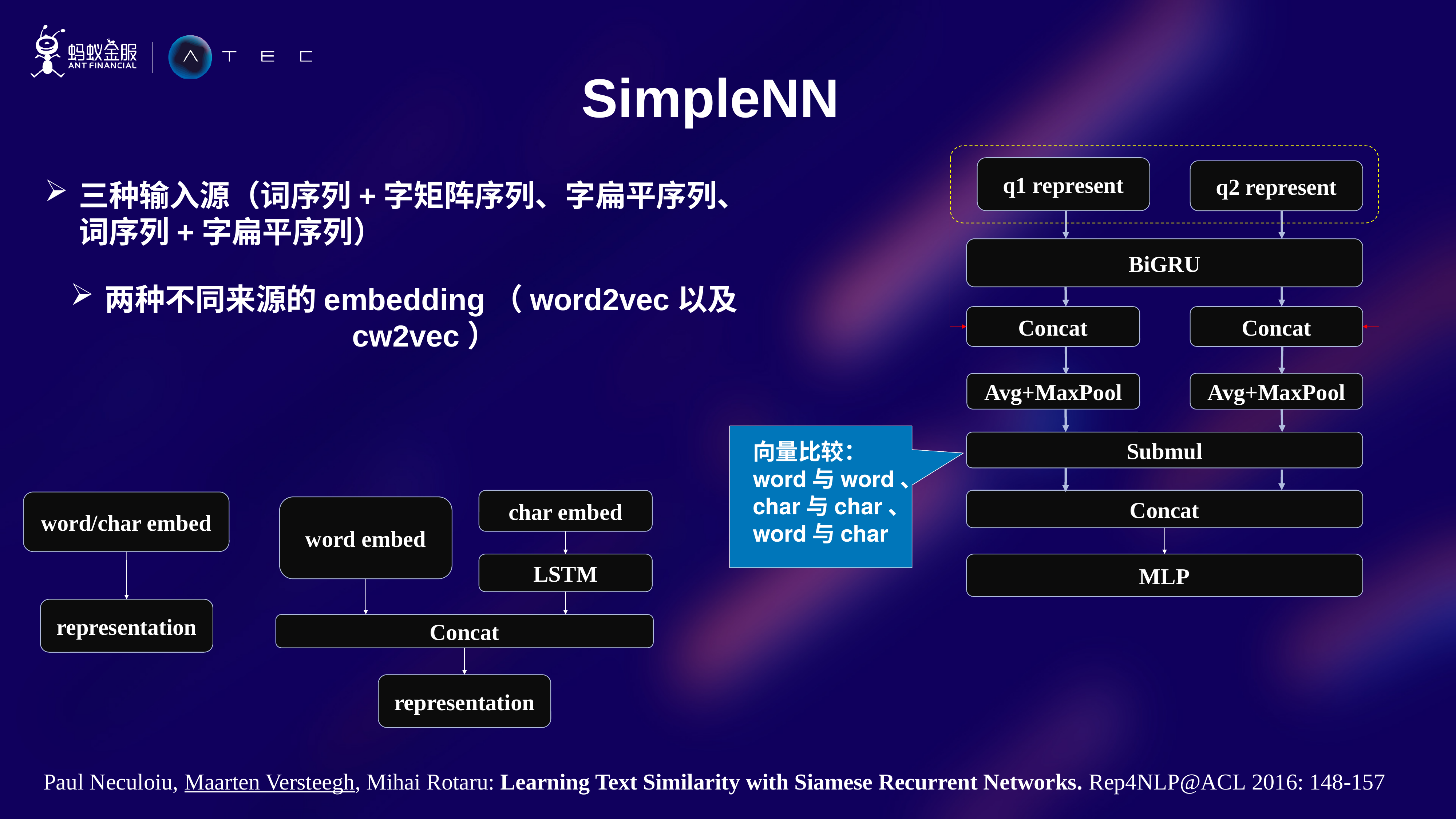

SimpleNN

三种输入源（词序列+字矩阵序列、字扁平序列、词序列+字扁平序列）

q1 represent
q2 represent
BiGRU
Concat
Concat
Avg+MaxPool
Avg+MaxPool
Submul
Concat
MLP
两种不同来源的embedding（word2vec以及cw2vec）

向量比较：
word与word、
char与char、
word与char
char embed
word embed
LSTM
Concat
representation
word/char embed
representation
Paul Neculoiu, Maarten Versteegh, Mihai Rotaru: Learning Text Similarity with Siamese Recurrent Networks. Rep4NLP@ACL 2016: 148-157